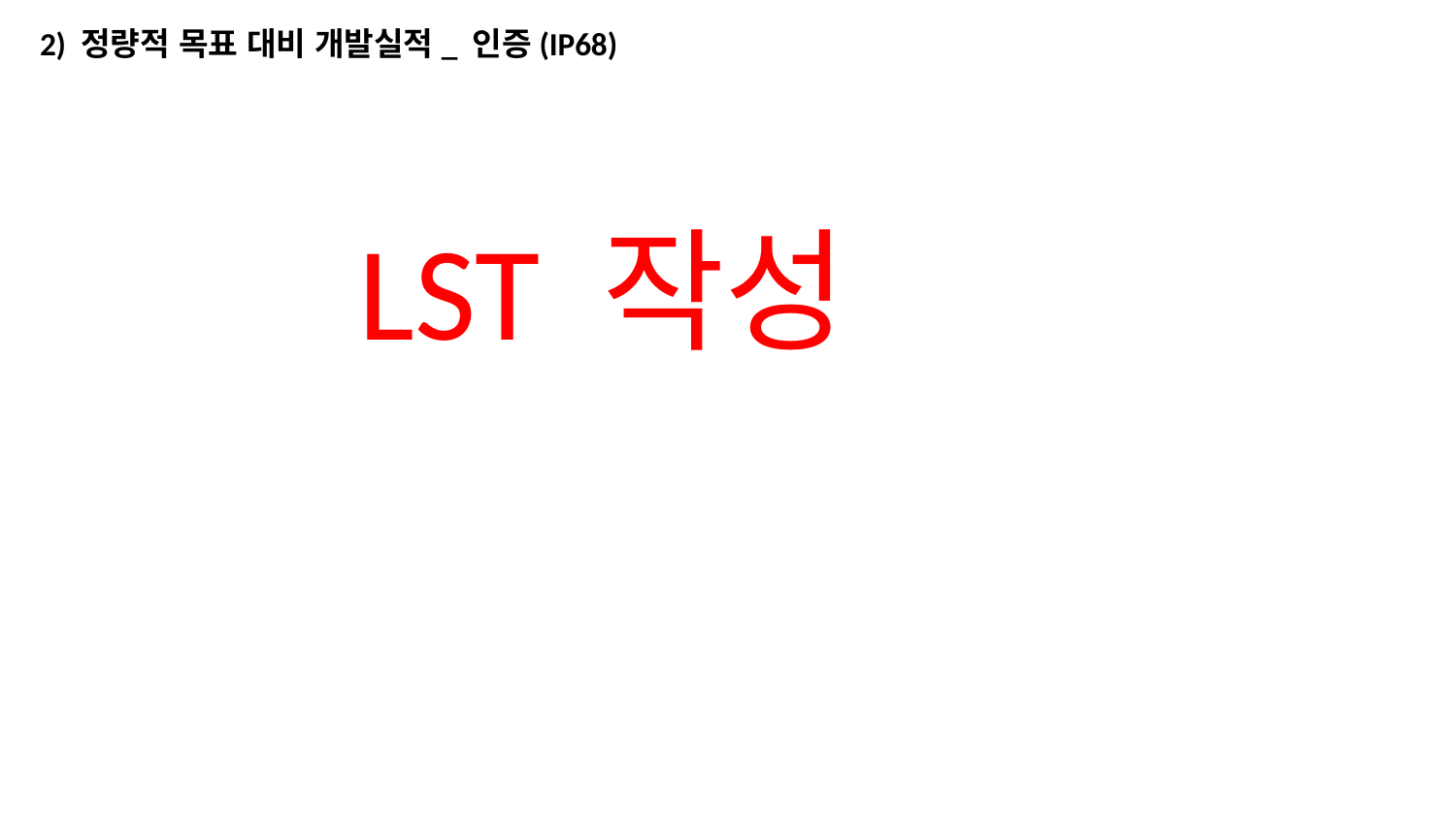

2) 정량적 목표 대비 개발실적_ 인증(IP68)
LST 작성